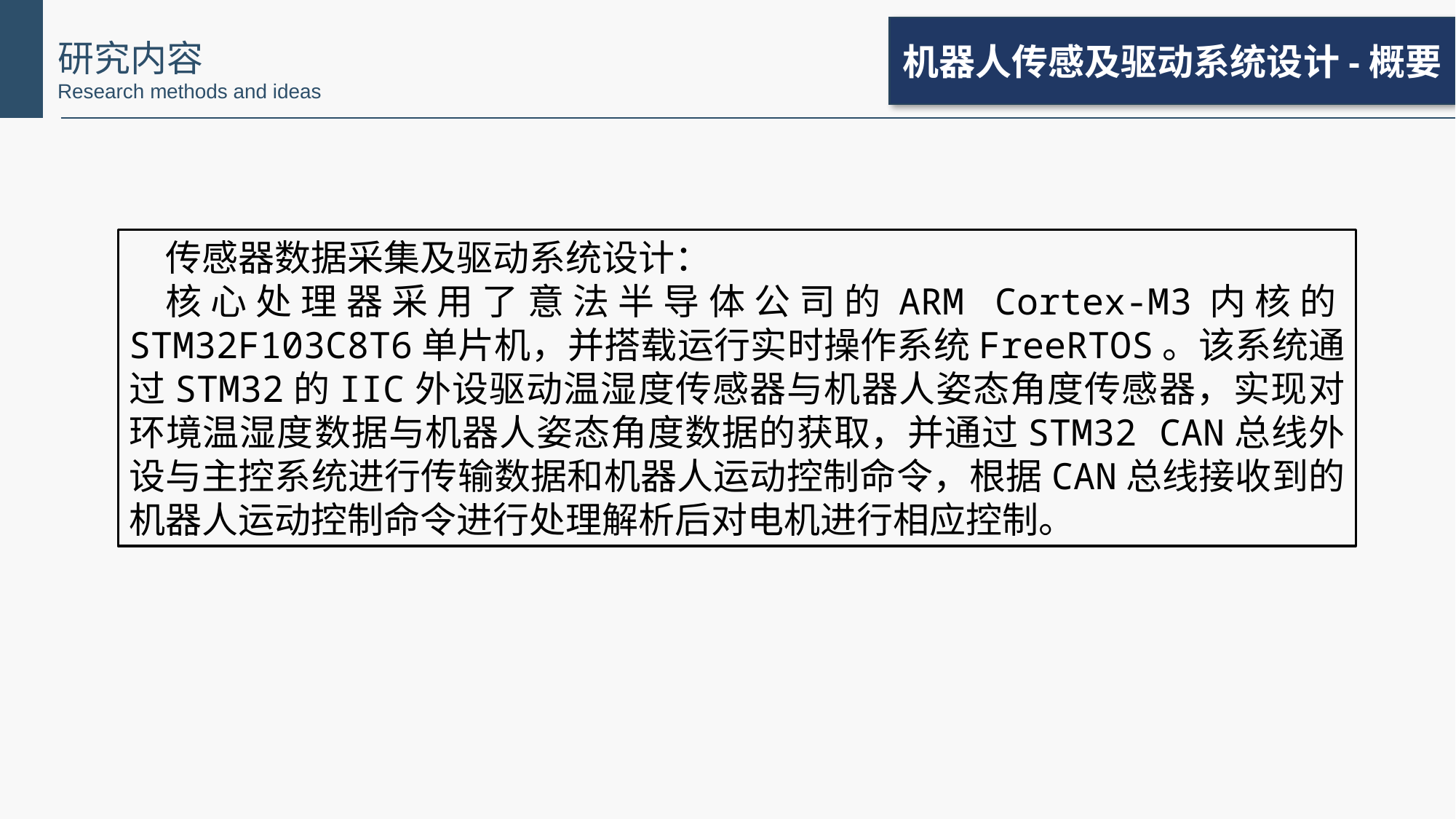

机器人传感及驱动系统设计-概要
研究内容
Research methods and ideas
传感器数据采集及驱动系统设计：
核心处理器采用了意法半导体公司的ARM Cortex-M3内核的STM32F103C8T6单片机，并搭载运行实时操作系统FreeRTOS。该系统通过STM32的IIC外设驱动温湿度传感器与机器人姿态角度传感器，实现对环境温湿度数据与机器人姿态角度数据的获取，并通过STM32 CAN总线外设与主控系统进行传输数据和机器人运动控制命令，根据CAN总线接收到的机器人运动控制命令进行处理解析后对电机进行相应控制。